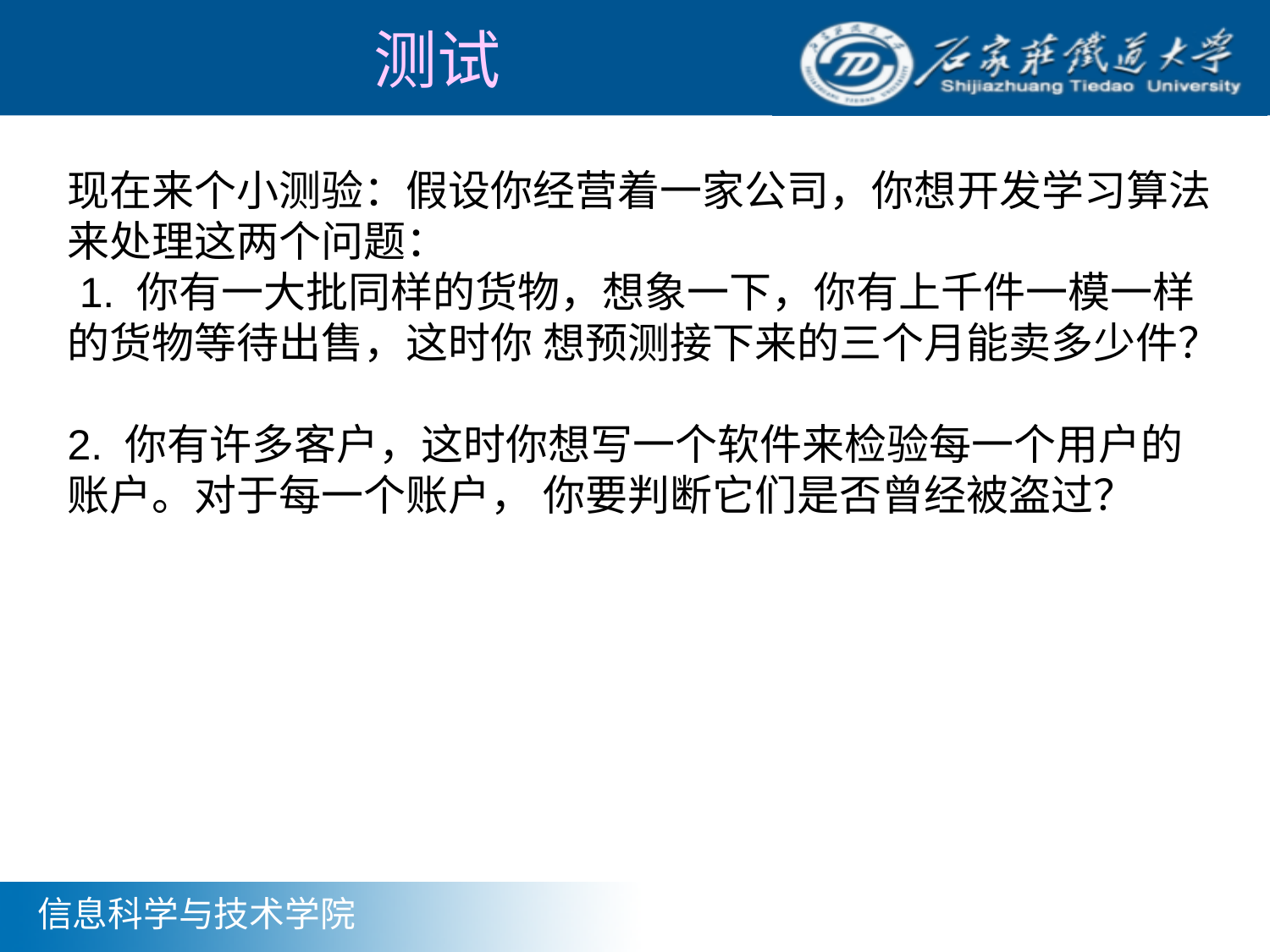

# 测试
现在来个小测验：假设你经营着一家公司，你想开发学习算法来处理这两个问题：
 1. 你有一大批同样的货物，想象一下，你有上千件一模一样的货物等待出售，这时你 想预测接下来的三个月能卖多少件？
2. 你有许多客户，这时你想写一个软件来检验每一个用户的账户。对于每一个账户， 你要判断它们是否曾经被盗过？